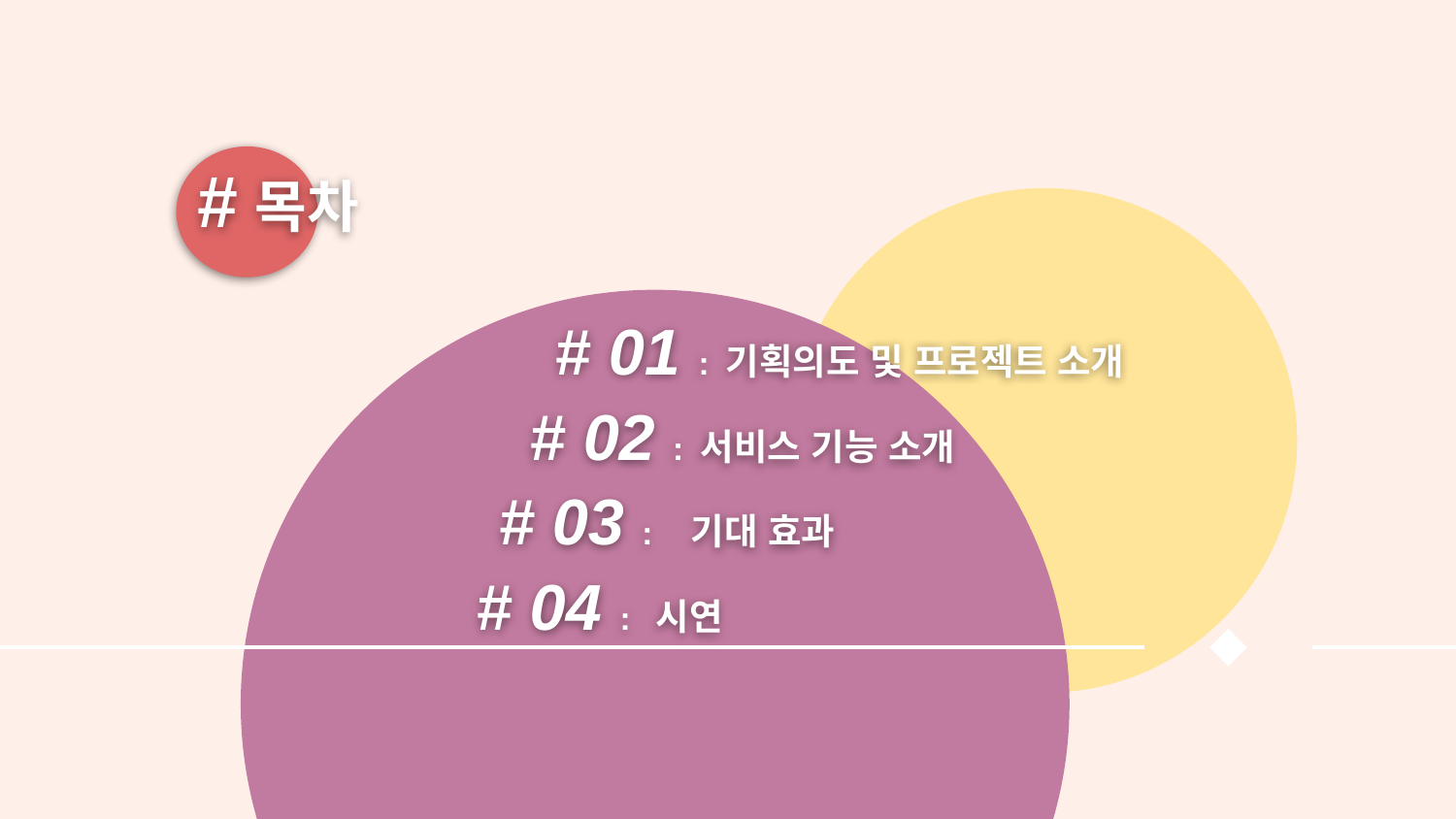

#목차

# 01  : 기획의도 및 프로젝트 소개

# 02  : 서비스 기능 소개

# 03  :   기대 효과
# 04  :  시연